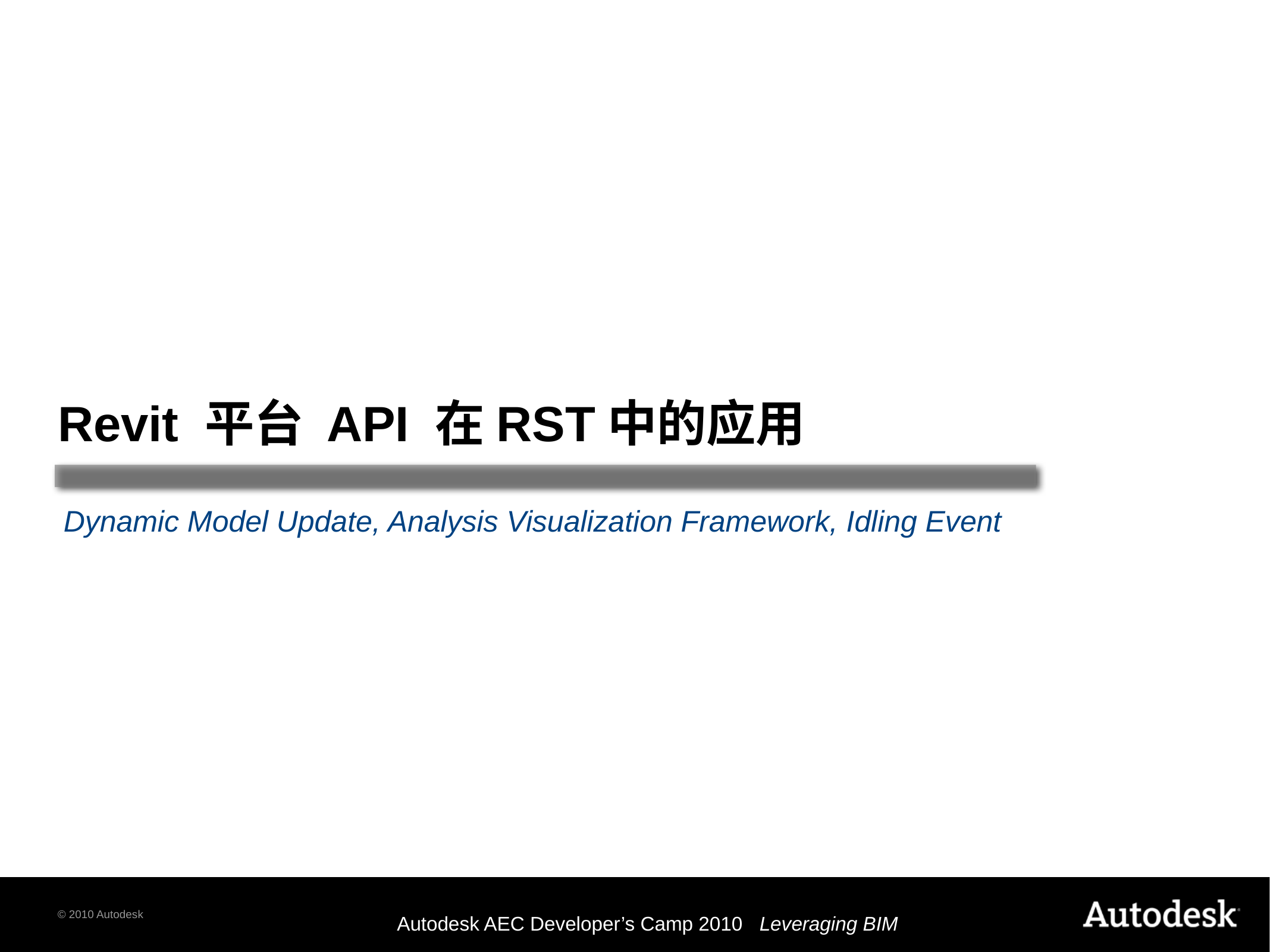

# Revit 平台 API 在RST中的应用

Dynamic Model Update, Analysis Visualization Framework, Idling Event